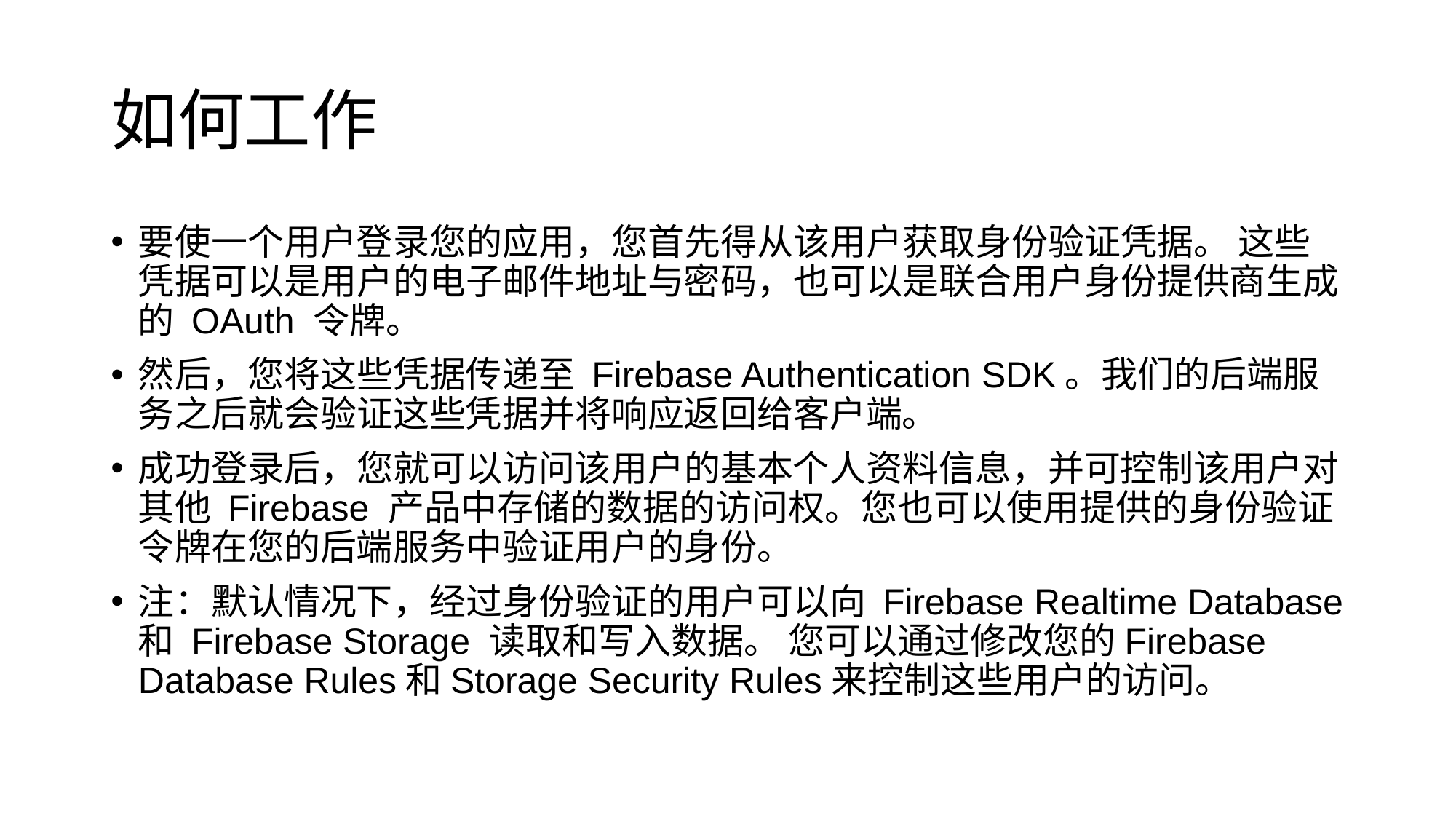

# 如何工作
要使一个用户登录您的应用，您首先得从该用户获取身份验证凭据。 这些凭据可以是用户的电子邮件地址与密码，也可以是联合用户身份提供商生成的 OAuth 令牌。
然后，您将这些凭据传递至 Firebase Authentication SDK。我们的后端服务之后就会验证这些凭据并将响应返回给客户端。
成功登录后，您就可以访问该用户的基本个人资料信息，并可控制该用户对其他 Firebase 产品中存储的数据的访问权。您也可以使用提供的身份验证令牌在您的后端服务中验证用户的身份。
注：默认情况下，经过身份验证的用户可以向 Firebase Realtime Database 和 Firebase Storage 读取和写入数据。 您可以通过修改您的Firebase Database Rules和Storage Security Rules来控制这些用户的访问。